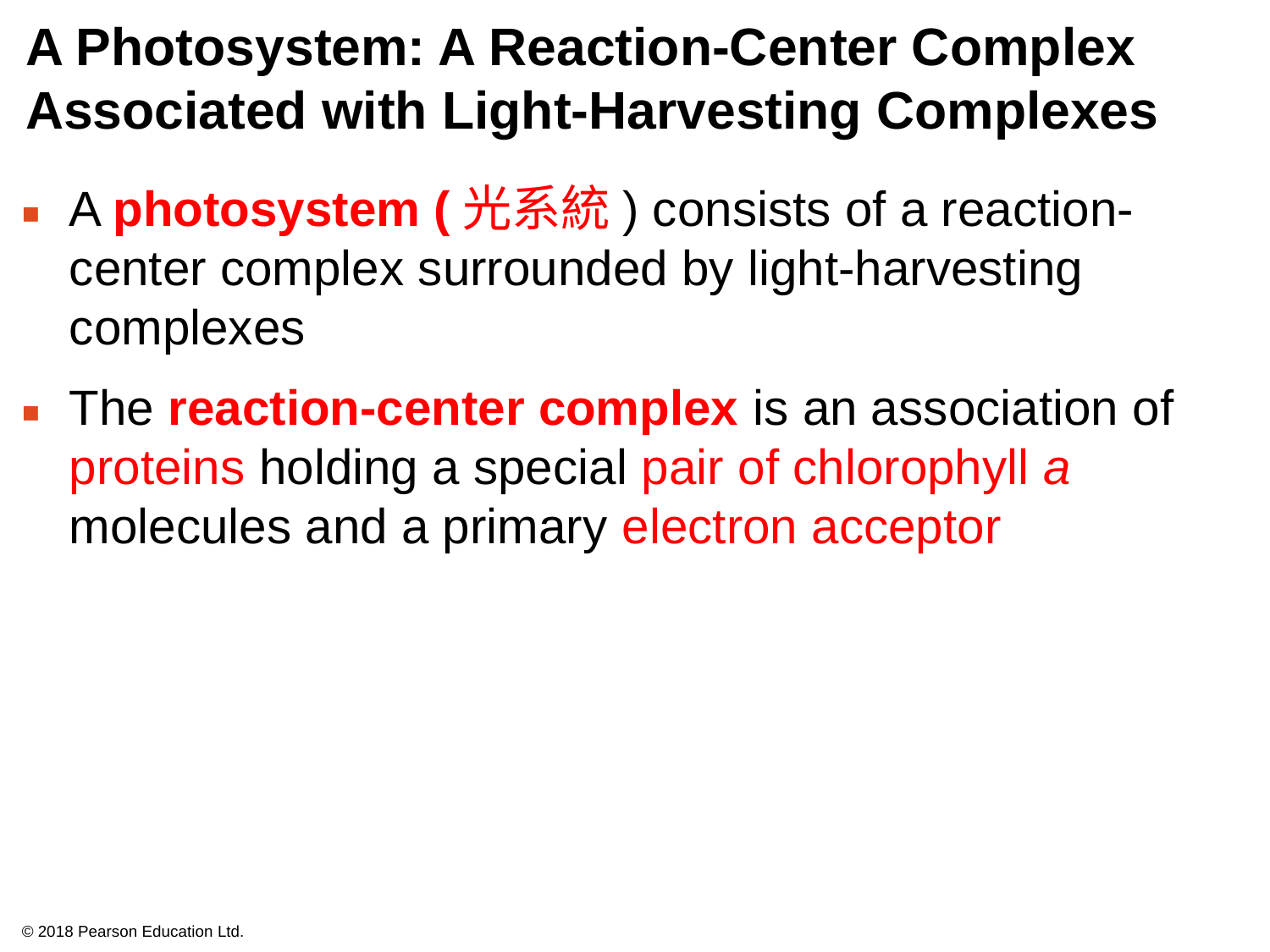

# A Photosystem: A Reaction-Center Complex Associated with Light-Harvesting Complexes
A photosystem (光系統) consists of a reaction-center complex surrounded by light-harvesting complexes
The reaction-center complex is an association of proteins holding a special pair of chlorophyll a molecules and a primary electron acceptor

© 2018 Pearson Education Ltd.